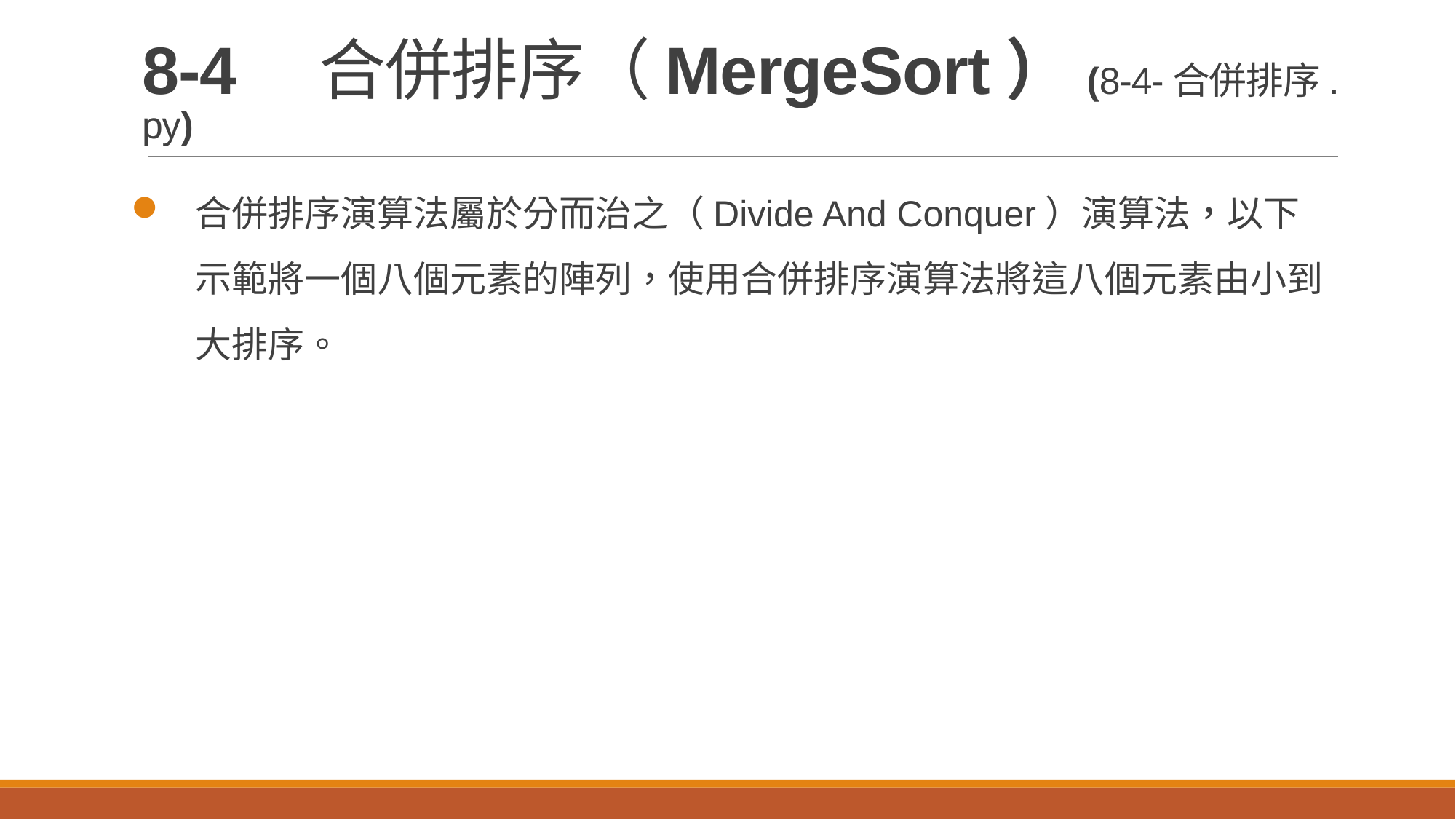

# 8-4　合併排序（MergeSort）(8-4-合併排序.py)
合併排序演算法屬於分而治之（Divide And Conquer）演算法，以下示範將一個八個元素的陣列，使用合併排序演算法將這八個元素由小到大排序。